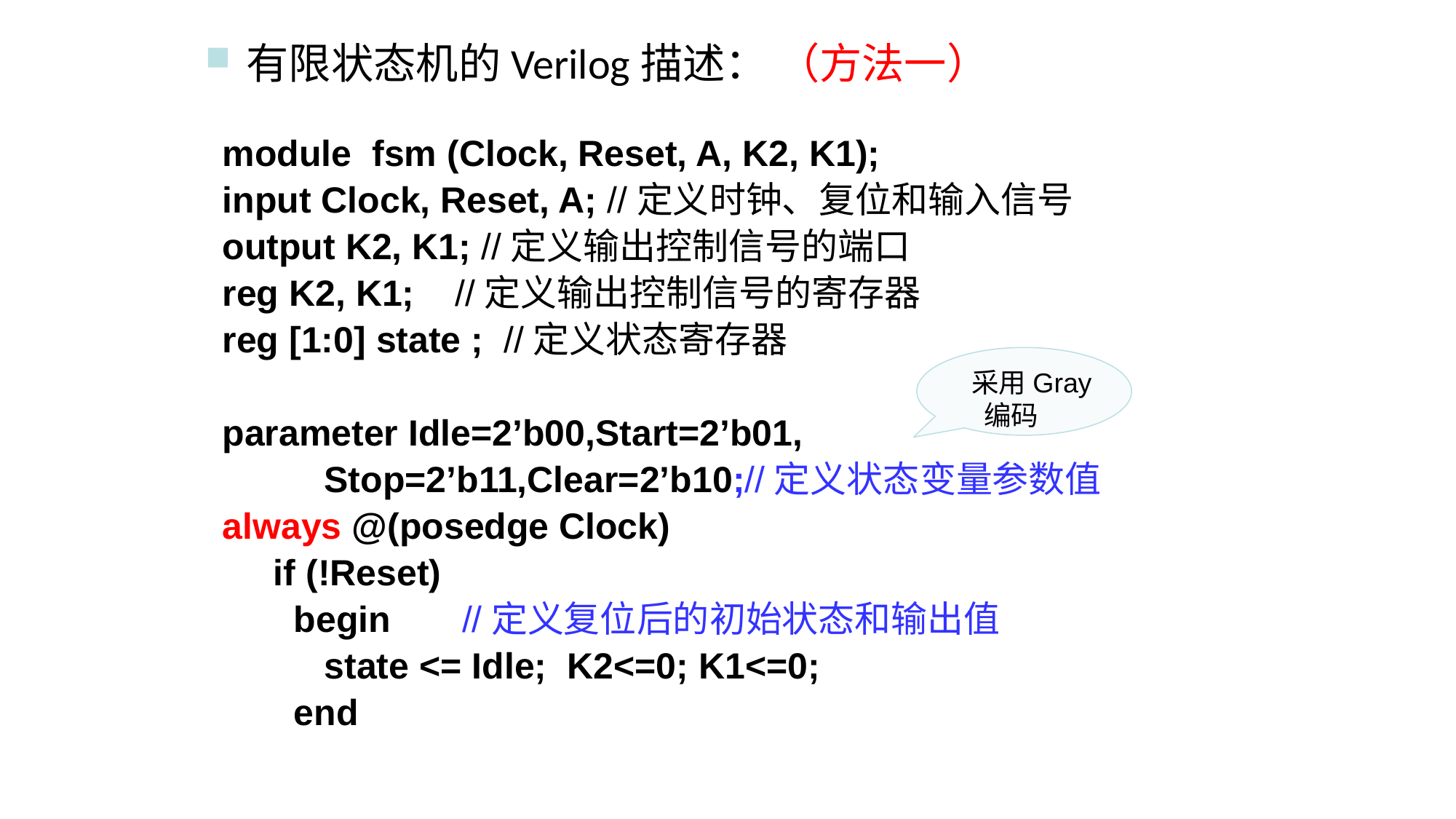

有限状态机的Verilog描述： （方法一）

module  fsm (Clock, Reset, A, K2, K1);
input Clock, Reset, A; //定义时钟、复位和输入信号
output K2, K1; //定义输出控制信号的端口
reg K2, K1;    //定义输出控制信号的寄存器
reg [1:0] state ;  //定义状态寄存器

parameter Idle=2’b00,Start=2’b01,
          Stop=2’b11,Clear=2’b10;//定义状态变量参数值
always @(posedge Clock)
     if (!Reset)
       begin       //定义复位后的初始状态和输出值
          state <= Idle;  K2<=0; K1<=0;
       end
 采用Gray
   编码